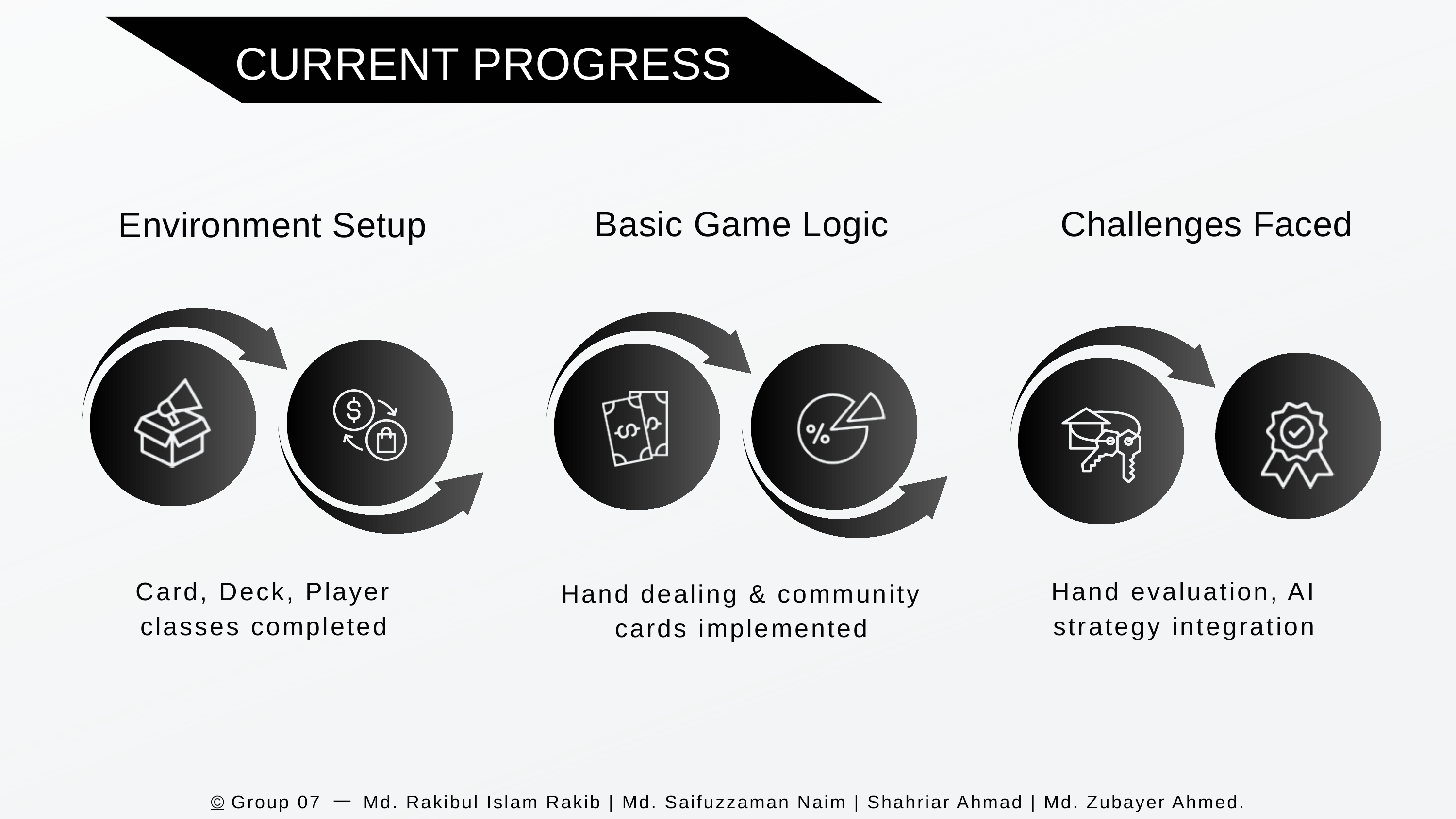

CURRENT PROGRESS
Basic Game Logic
Challenges Faced
Environment Setup

Card, Deck, Player classes completed
Hand evaluation, AI strategy integration
Hand dealing & community cards implemented
©️ Group 07 一 Md. Rakibul Islam Rakib | Md. Saifuzzaman Naim | Shahriar Ahmad | Md. Zubayer Ahmed.